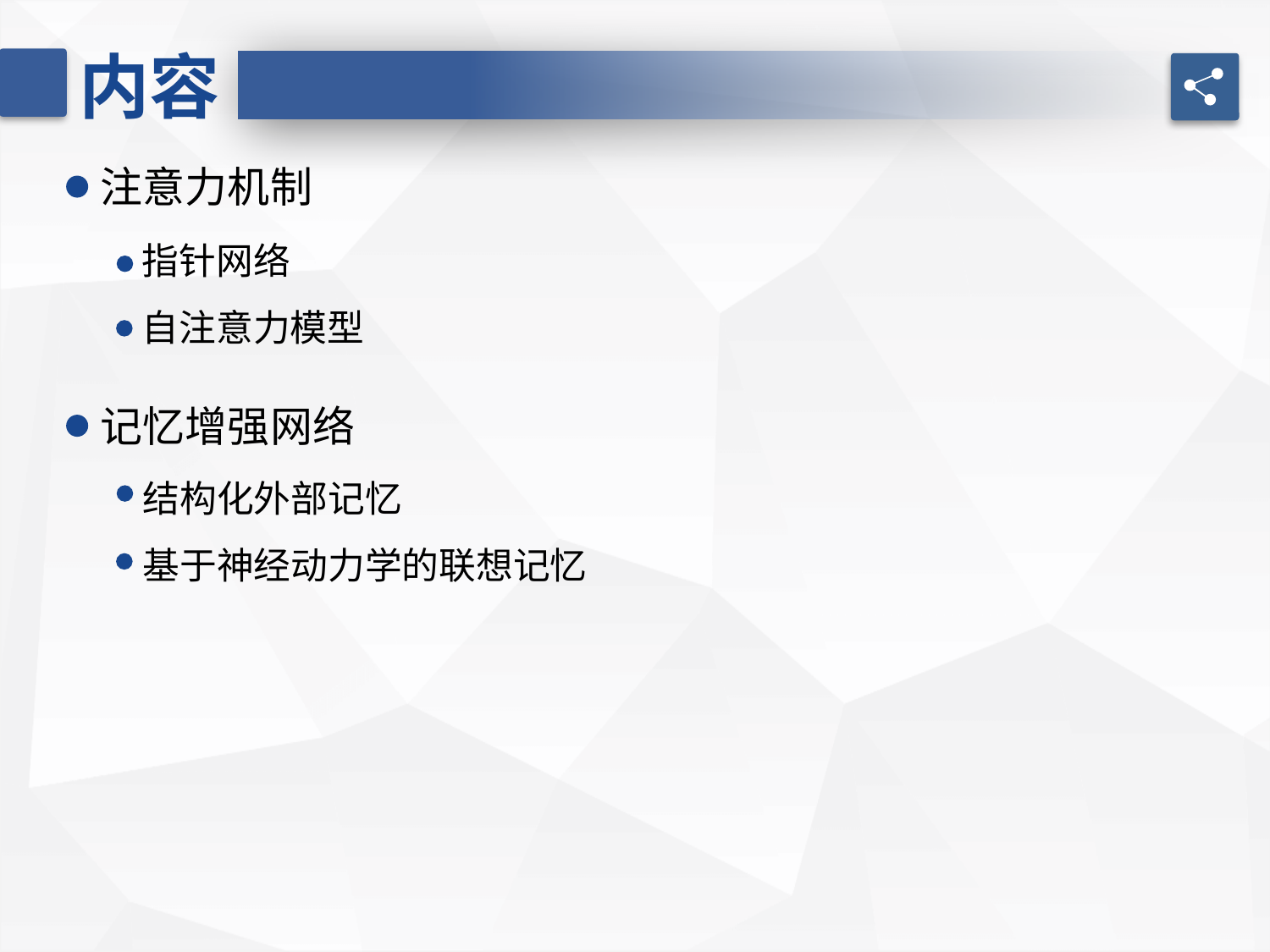

内容

注意力机制

指针网络
自注意力模型

记忆增强网络

结构化外部记忆
基于神经动力学的联想记忆